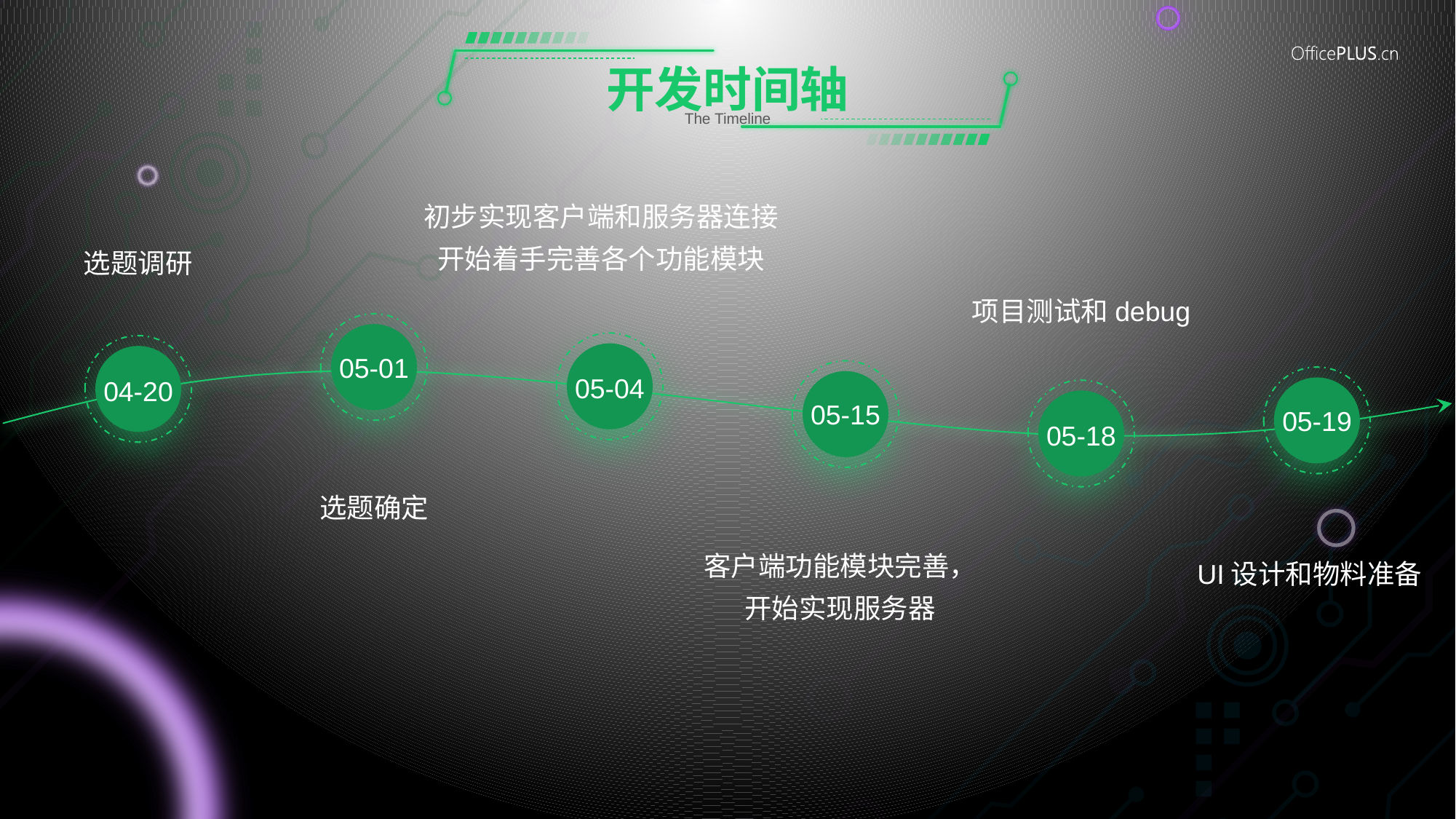

# 开发时间轴
The Timeline
初步实现客户端和服务器连接
开始着手完善各个功能模块

选题调研
项目测试和debug

05-01

05-04

04-20

05-15
05-19
05-18
选题确定
客户端功能模块完善，开始实现服务器
UI设计和物料准备